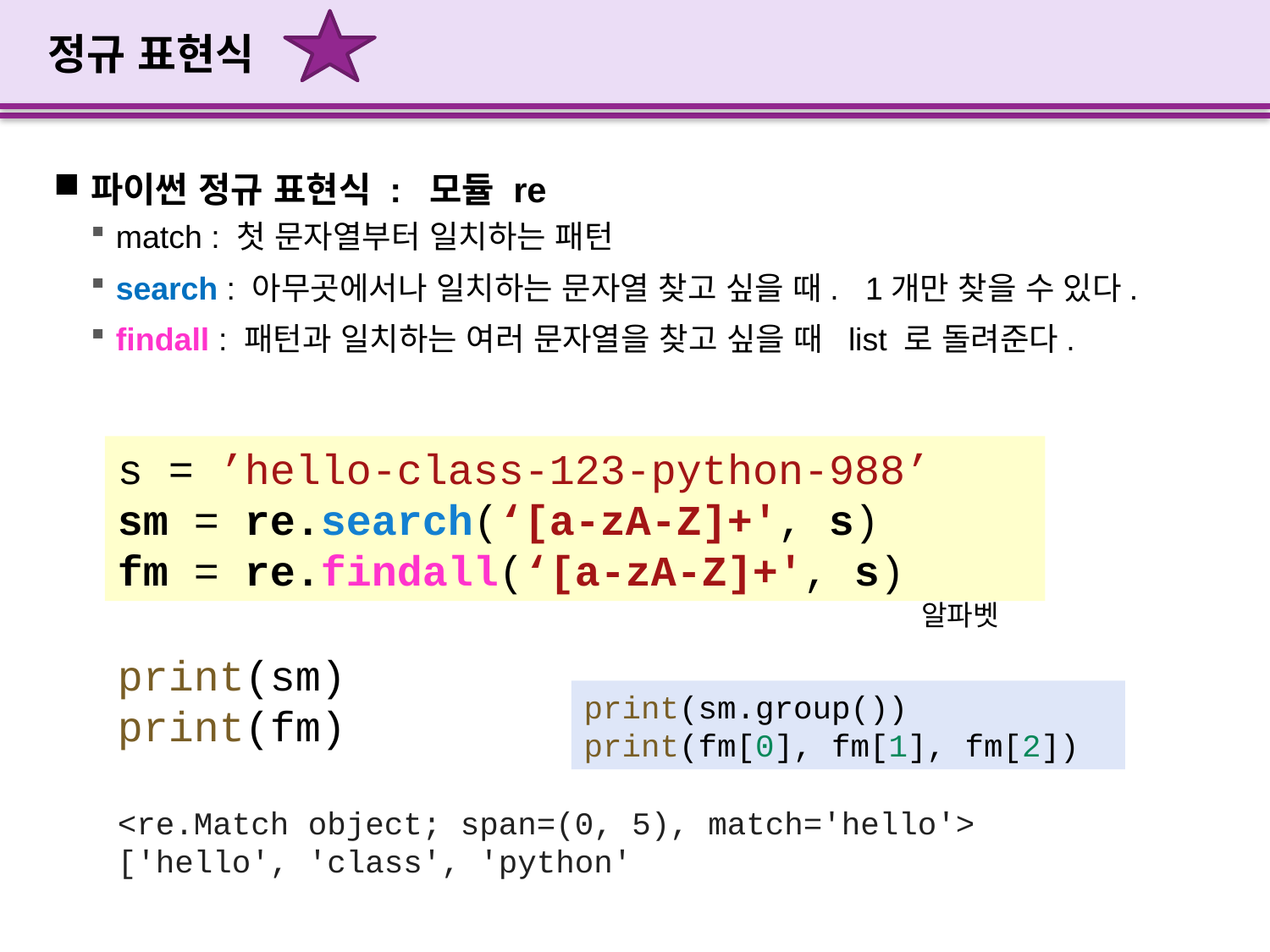

# 정규 표현식
파이썬 정규 표현식 :  모듈 re
match : 첫 문자열부터 일치하는 패턴
search : 아무곳에서나 일치하는 문자열 찾고 싶을 때.   1개만 찾을 수 있다.
findall : 패턴과 일치하는 여러 문자열을 찾고 싶을 때  list 로 돌려준다.
s = ’hello-class-123-python-988’
sm = re.search(‘[a-zA-Z]+', s)
fm = re.findall(‘[a-zA-Z]+', s)
알파벳
print(sm)
print(fm)

print(sm.group())
print(fm[0], fm[1], fm[2])
<re.Match object; span=(0, 5), match='hello'> ['hello', 'class', 'python'